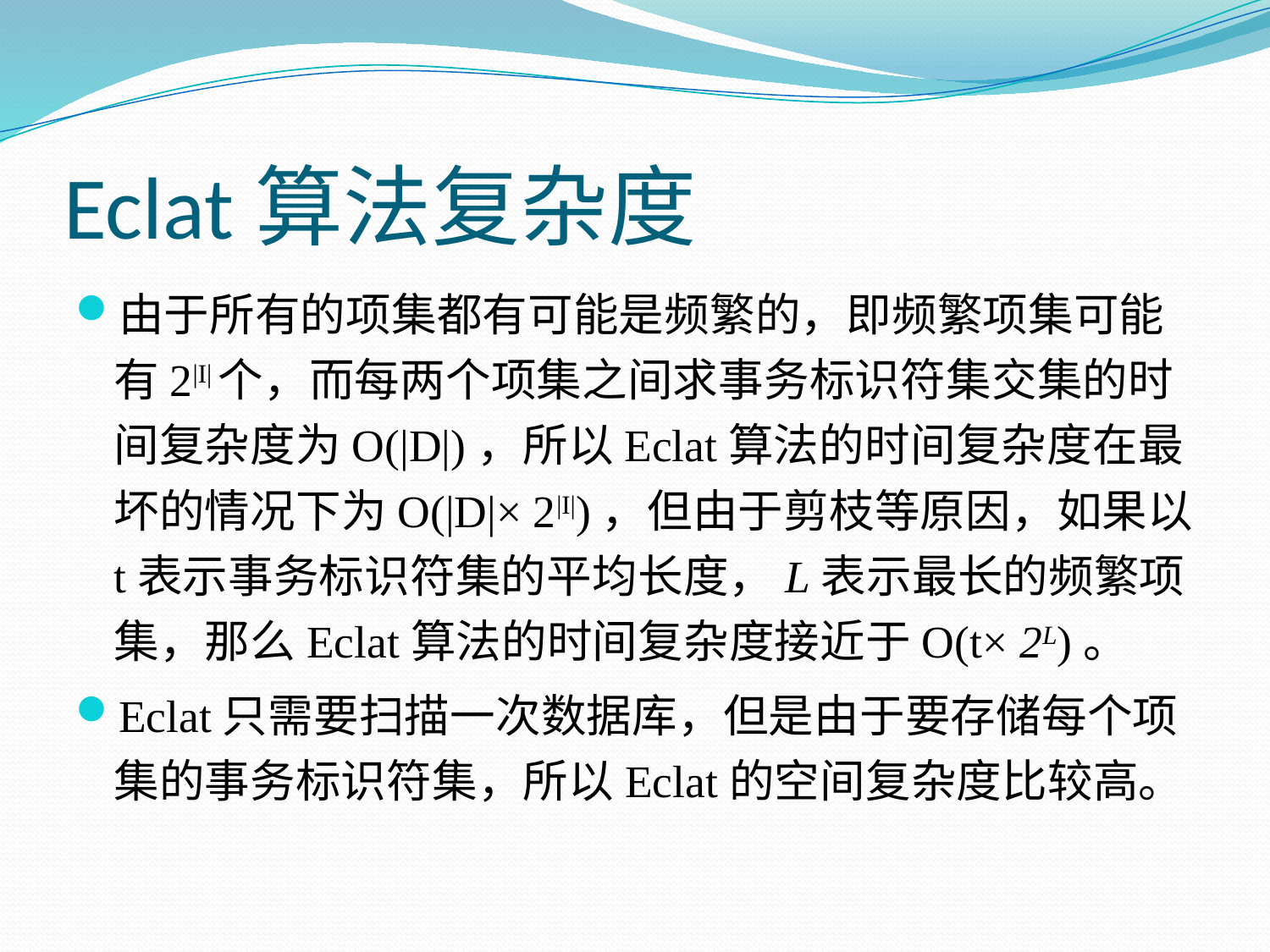

# Eclat算法复杂度
由于所有的项集都有可能是频繁的，即频繁项集可能有2|I|个，而每两个项集之间求事务标识符集交集的时间复杂度为O(|D|)，所以Eclat算法的时间复杂度在最坏的情况下为O(|D|× 2|I|)，但由于剪枝等原因，如果以t表示事务标识符集的平均长度，L表示最长的频繁项集，那么Eclat算法的时间复杂度接近于O(t× 2L)。
Eclat只需要扫描一次数据库，但是由于要存储每个项集的事务标识符集，所以Eclat的空间复杂度比较高。